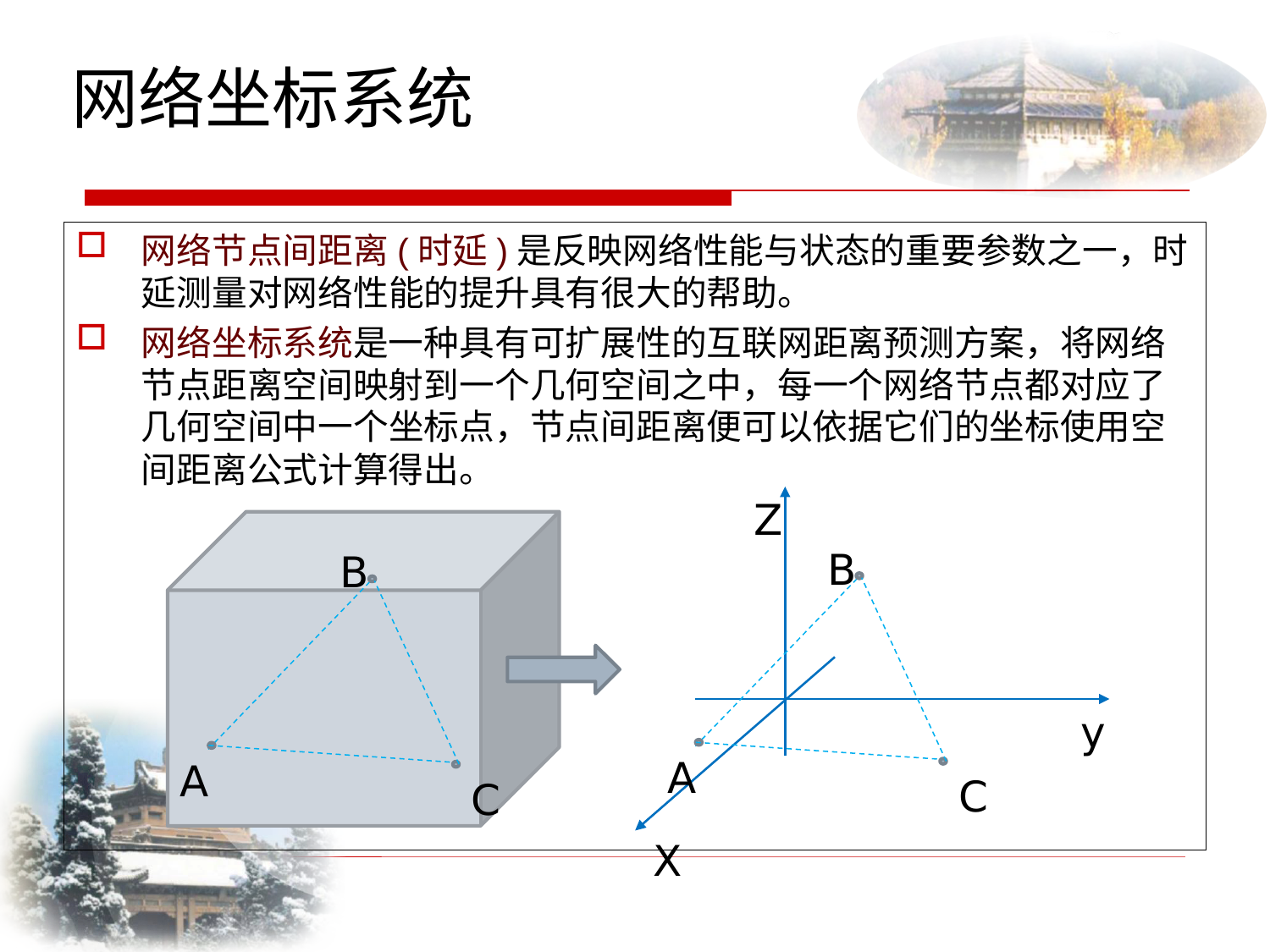

网络坐标系统
网络节点间距离(时延)是反映网络性能与状态的重要参数之一，时延测量对网络性能的提升具有很大的帮助。
网络坐标系统是一种具有可扩展性的互联网距离预测方案，将网络节点距离空间映射到一个几何空间之中，每一个网络节点都对应了几何空间中一个坐标点，节点间距离便可以依据它们的坐标使用空间距离公式计算得出。

Z
y
X
B

A
C
B

A
C